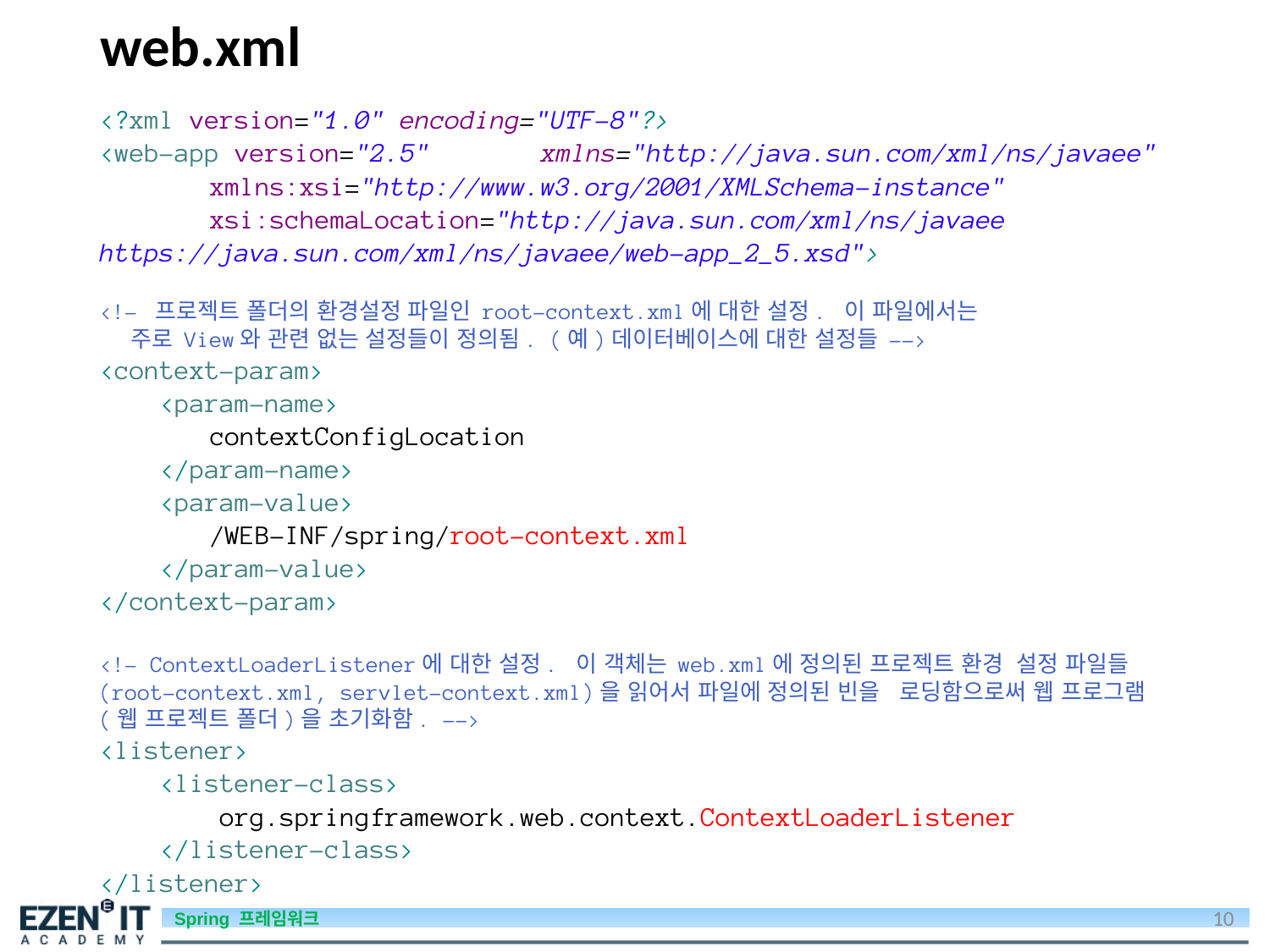

# web.xml
<?xml version="1.0" encoding="UTF-8"?>
<web-app version="2.5" 	xmlns="http://java.sun.com/xml/ns/javaee"
	xmlns:xsi="http://www.w3.org/2001/XMLSchema-instance"
	xsi:schemaLocation="http://java.sun.com/xml/ns/javaee 	https://java.sun.com/xml/ns/javaee/web-app_2_5.xsd">

<!– 프로젝트 폴더의 환경설정 파일인 root-context.xml에 대한 설정. 이 파일에서는
    주로 View와 관련 없는 설정들이 정의됨. (예)데이터베이스에 대한 설정들 -->
<context-param>
    <param-name>
	contextConfigLocation
    </param-name>
    <param-value>
	/WEB-INF/spring/root-context.xml
    </param-value>
</context-param>

<!– ContextLoaderListener에 대한 설정. 이 객체는 web.xml에 정의된 프로젝트 환경  설정 파일들(root-context.xml, servlet-context.xml)을 읽어서 파일에 정의된 빈을   로딩함으로써 웹 프로그램(웹 프로젝트 폴더)을 초기화함. -->
<listener>
    <listener-class>
        org.springframework.web.context.ContextLoaderListener
    </listener-class>
</listener>

10